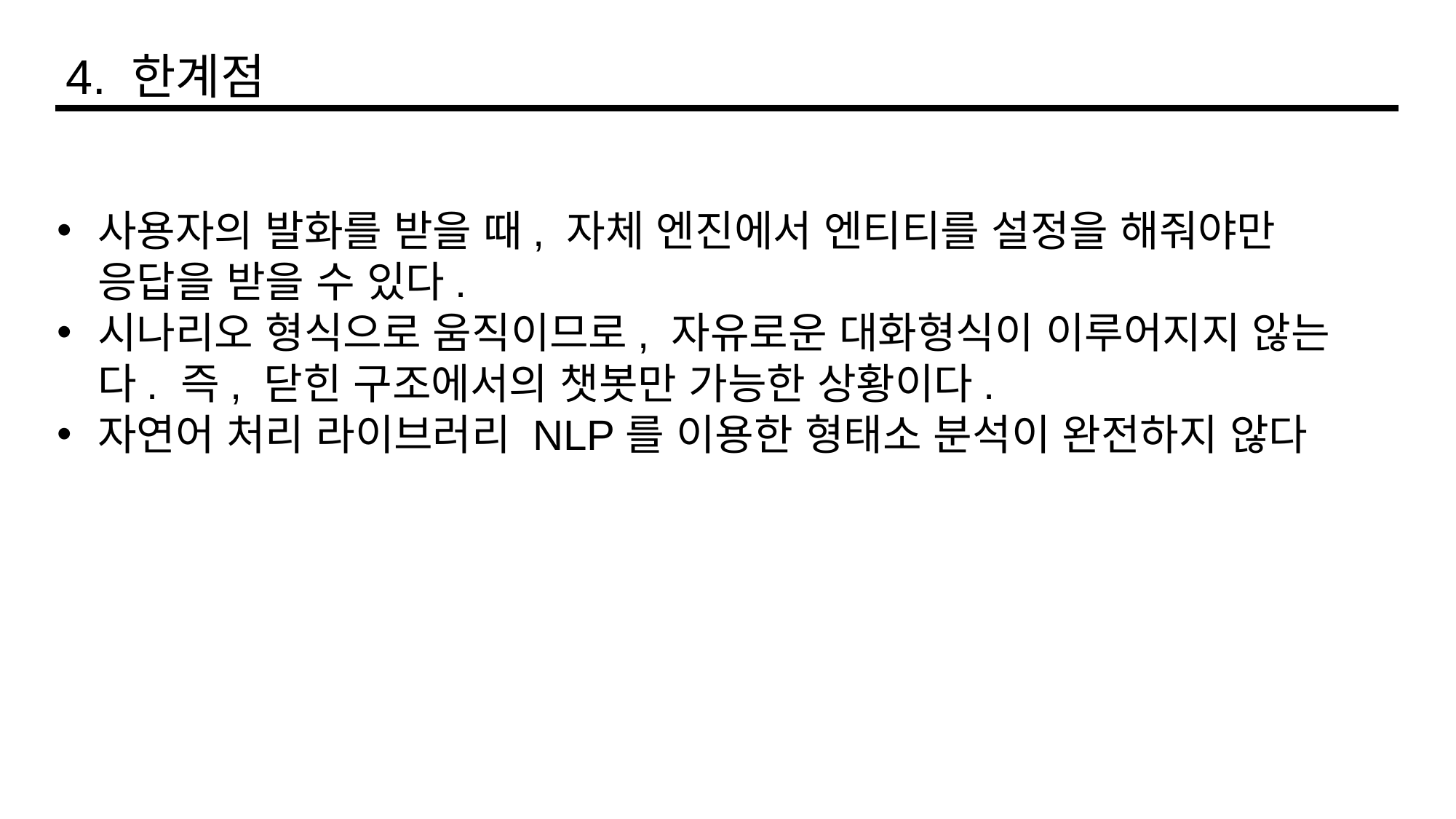

4. 한계점
사용자의 발화를 받을 때, 자체 엔진에서 엔티티를 설정을 해줘야만 응답을 받을 수 있다.
시나리오 형식으로 움직이므로, 자유로운 대화형식이 이루어지지 않는다. 즉, 닫힌 구조에서의 챗봇만 가능한 상황이다.
자연어 처리 라이브러리 NLP를 이용한 형태소 분석이 완전하지 않다